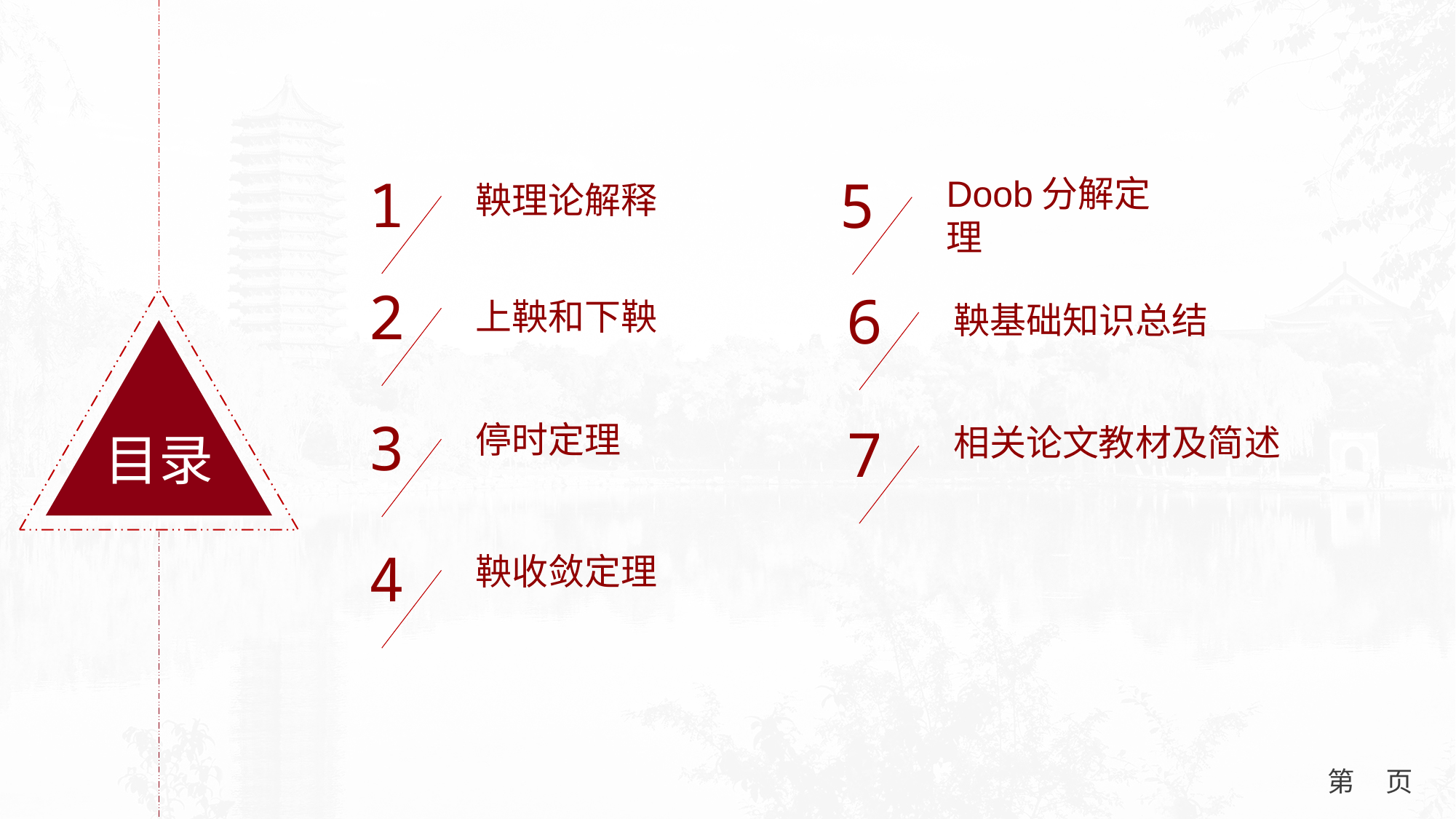

1
5
Doob分解定理
鞅理论解释
2
6
上鞅和下鞅

鞅基础知识总结
目录
3
7
停时定理
相关论文教材及简述
4
鞅收敛定理
46